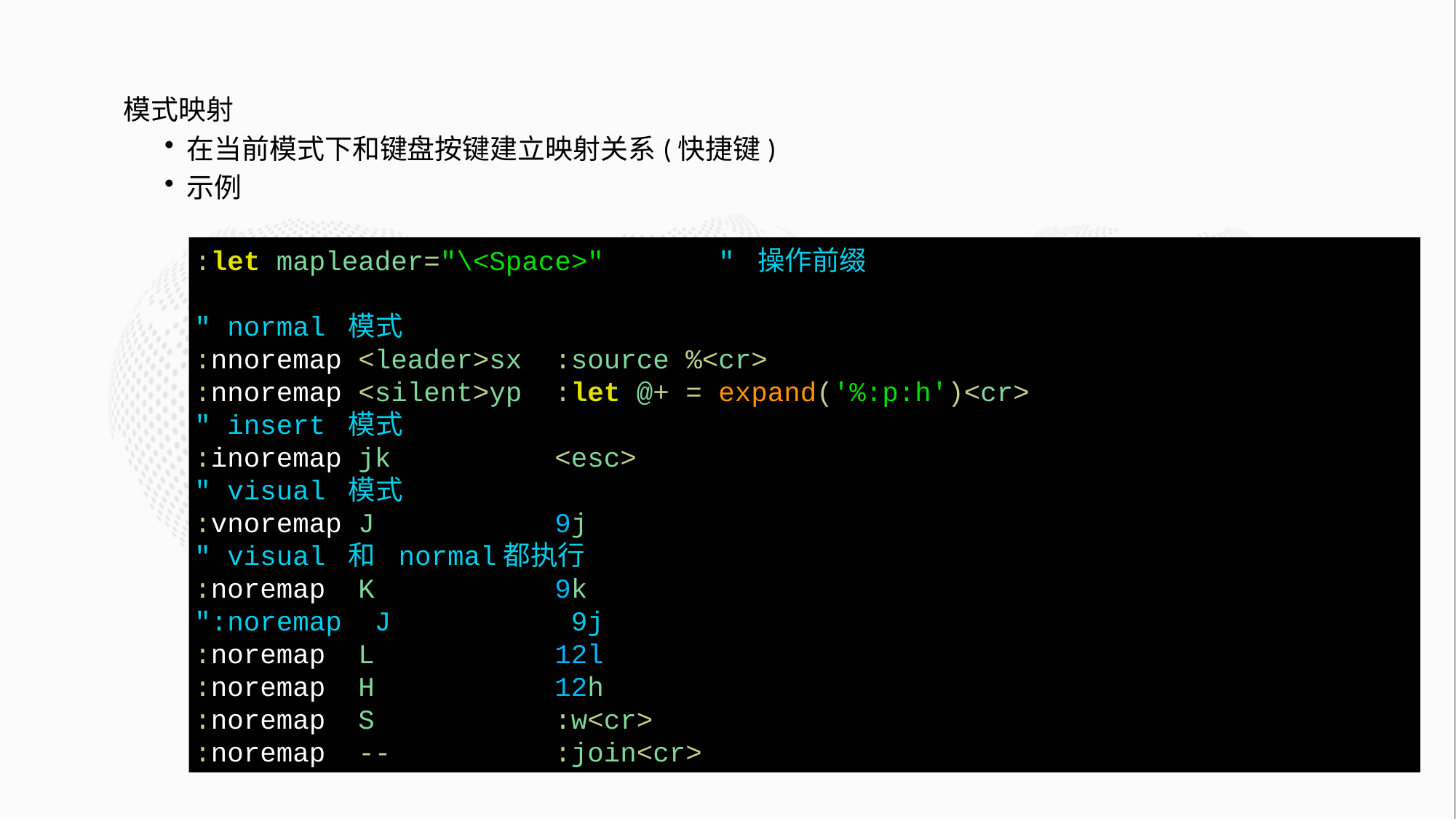

模式映射
在当前模式下和键盘按键建立映射关系(快捷键)
示例
:let mapleader="\<Space>"       " 操作前缀

" normal 模式
:nnoremap <leader>sx  :source %<cr>
:nnoremap <silent>yp  :let @+ = expand('%:p:h')<cr>
" insert 模式
:inoremap jk          <esc>
" visual 模式
:vnoremap J           9j
" visual 和 normal都执行
:noremap  K           9k
":noremap  J           9j
:noremap  L           12l
:noremap  H           12h
:noremap  S           :w<cr>
:noremap  --          :join<cr>